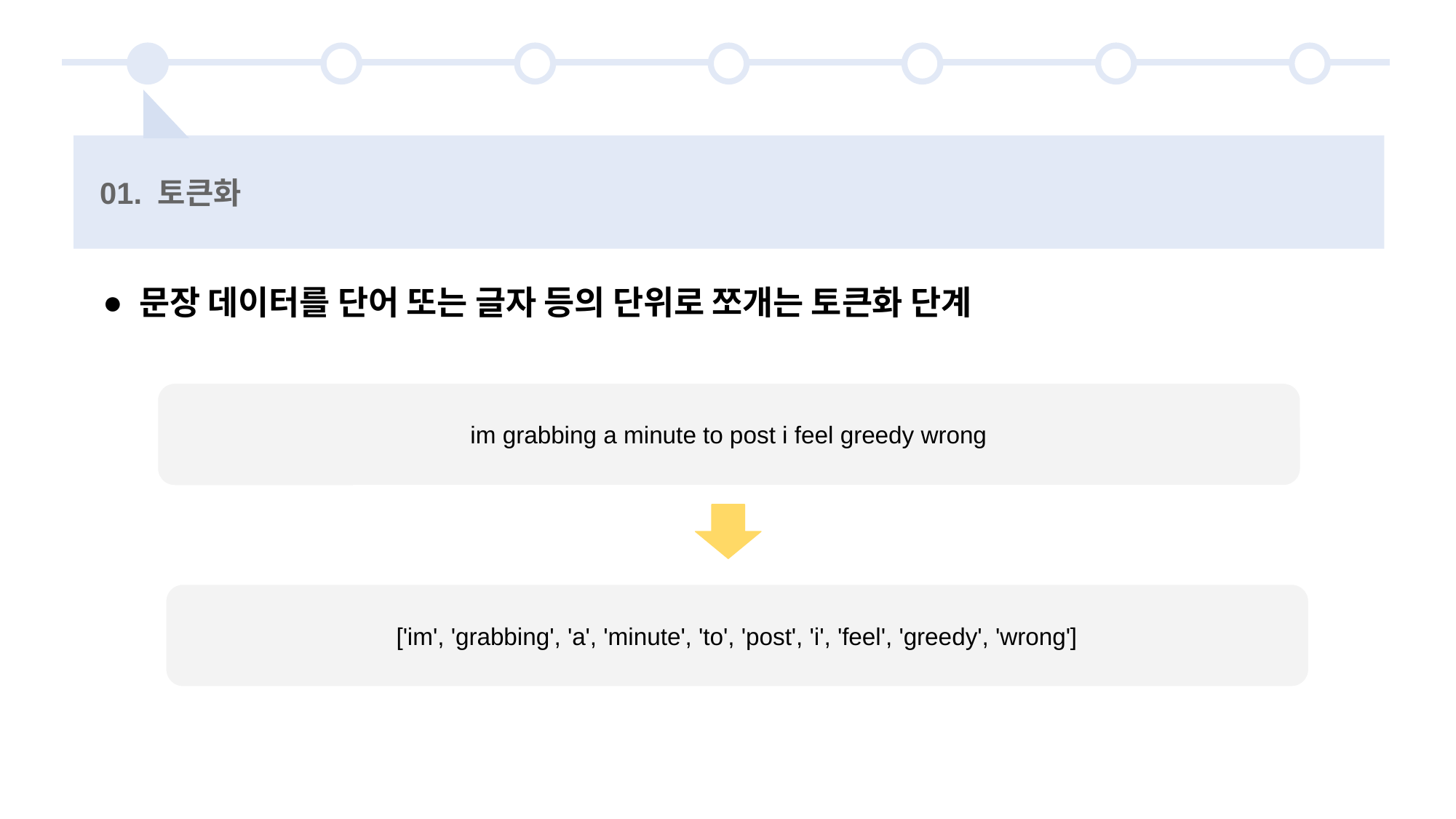

01. 토큰화

문장 데이터를 단어 또는 글자 등의 단위로 쪼개는 토큰화 단계
im grabbing a minute to post i feel greedy wrong

['im', 'grabbing', 'a', 'minute', 'to', 'post', 'i', 'feel', 'greedy', 'wrong']